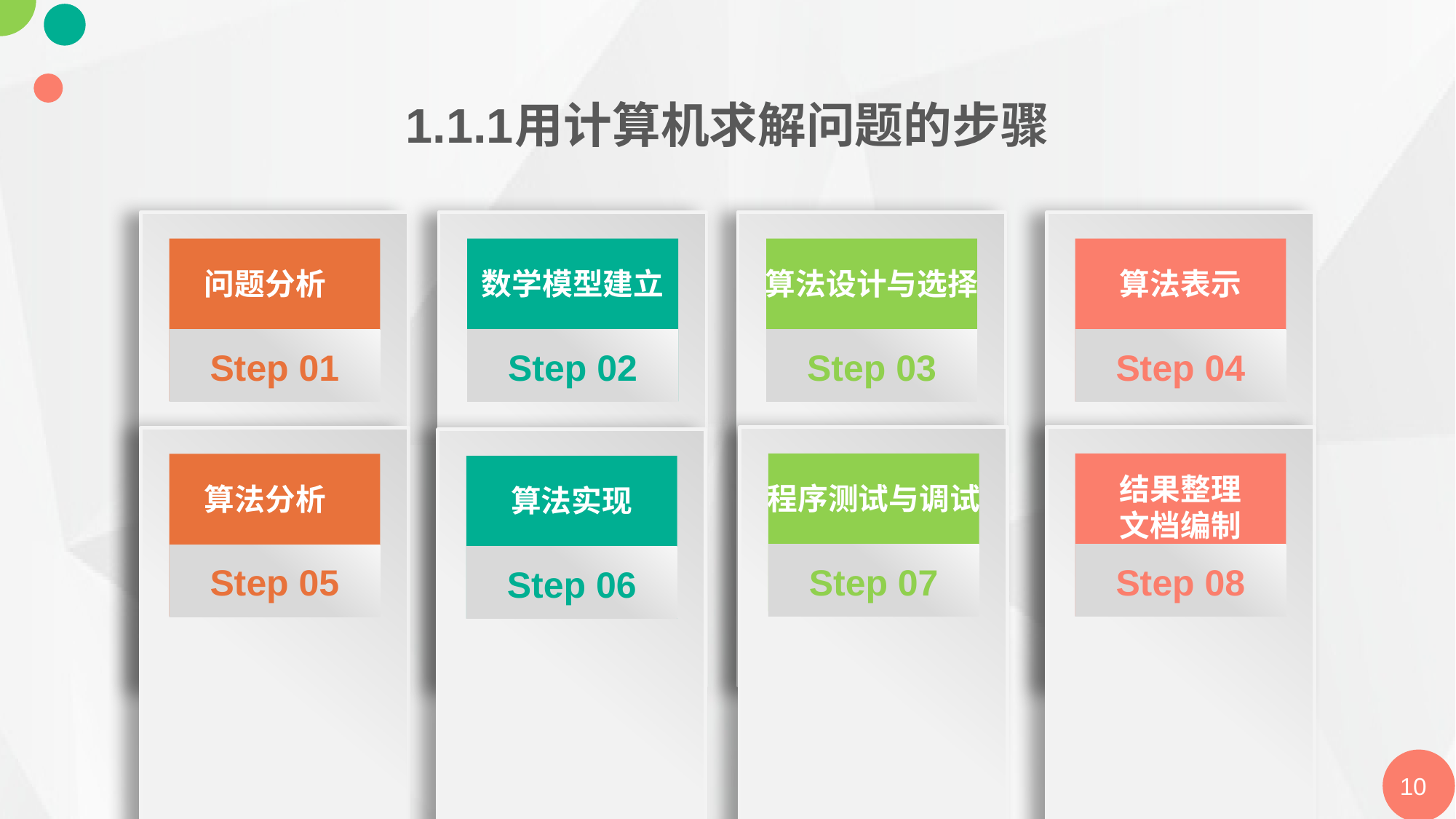

1.1.1	用计算机求解问题的步骤

问题分析
Step 01

数学模型建立
Step 02

算法表示
Step 04

算法设计与选择
Step 03

程序测试与调试
Step 07

结果整理
文档编制
Step 08

算法分析
Step 05

算法实现
Step 06